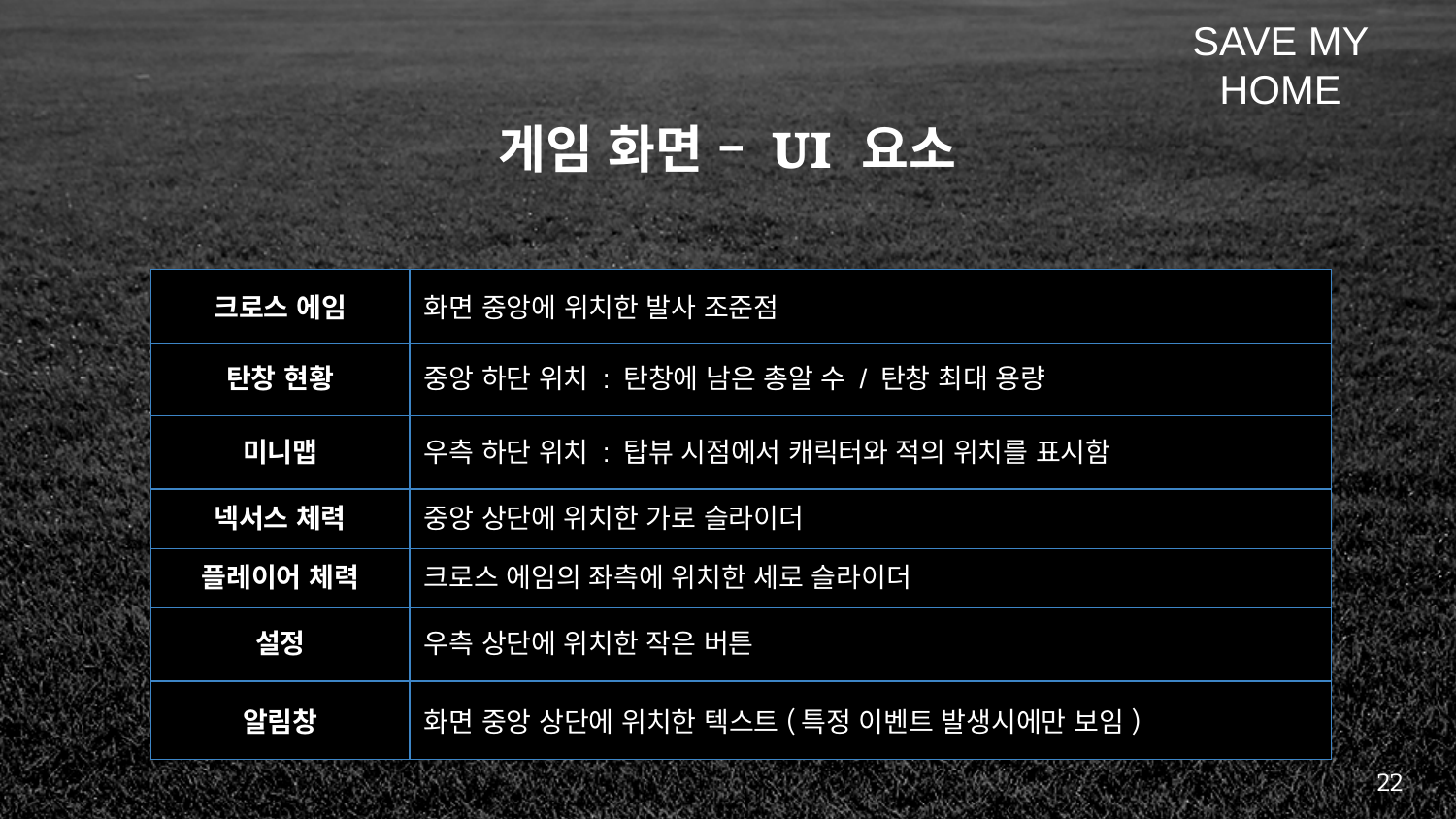

# 게임 화면 – UI 요소
| 크로스 에임 | 화면 중앙에 위치한 발사 조준점 |
| --- | --- |
| 탄창 현황 | 중앙 하단 위치 : 탄창에 남은 총알 수 / 탄창 최대 용량 |
| 미니맵 | 우측 하단 위치 : 탑뷰 시점에서 캐릭터와 적의 위치를 표시함 |
| 넥서스 체력 | 중앙 상단에 위치한 가로 슬라이더 |
| 플레이어 체력 | 크로스 에임의 좌측에 위치한 세로 슬라이더 |
| 설정 | 우측 상단에 위치한 작은 버튼 |
| 알림창 | 화면 중앙 상단에 위치한 텍스트(특정 이벤트 발생시에만 보임) |
|  |  |